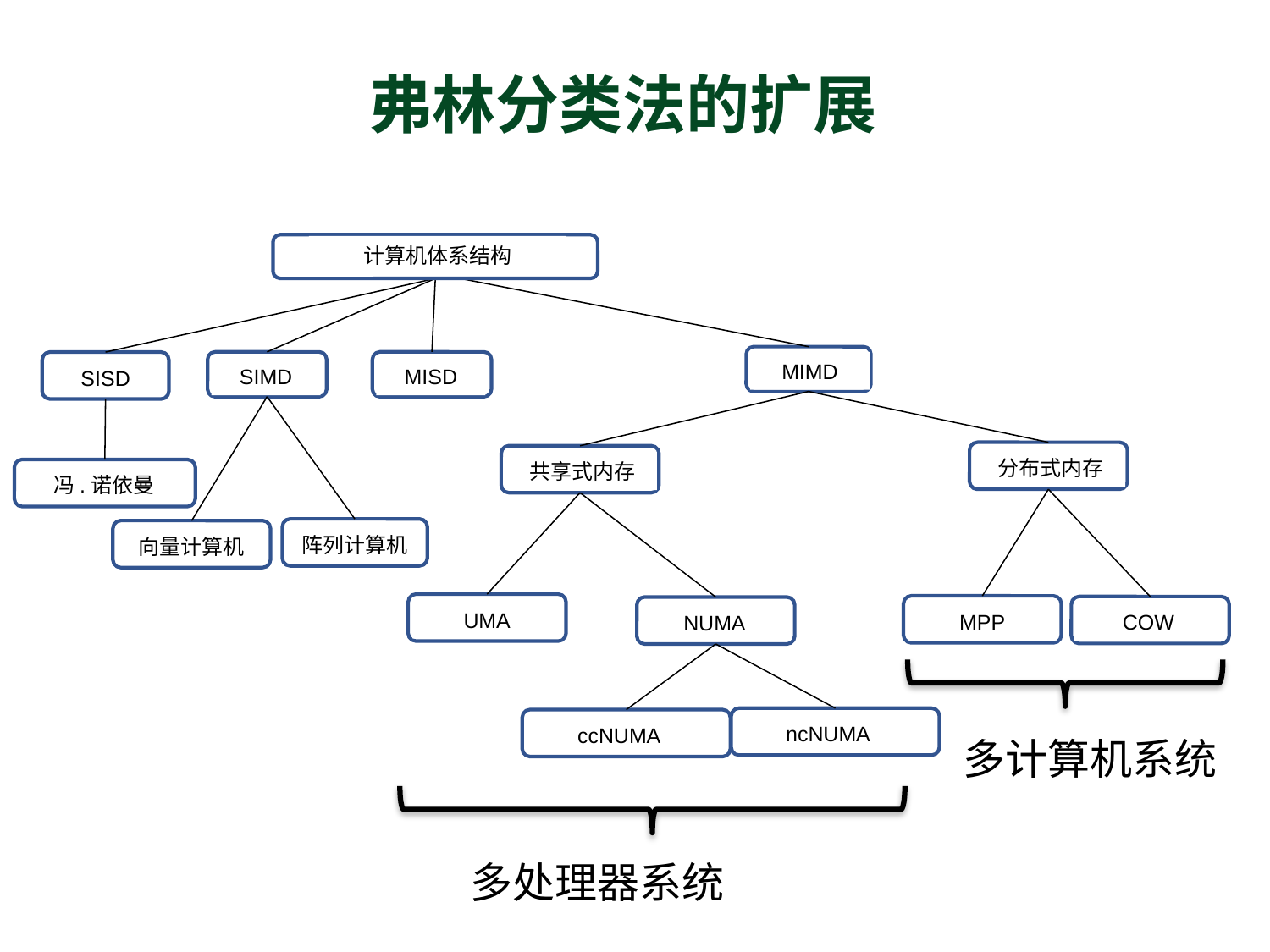

# 弗林分类法的扩展

计算机体系结构

MIMD

SISD
SIMD
MISD

分布式内存
共享式内存

冯.诺依曼

阵列计算机

向量计算机

UMA
MPP
COW
NUMA

ncNUMA
ccNUMA
多计算机系统
多处理器系统